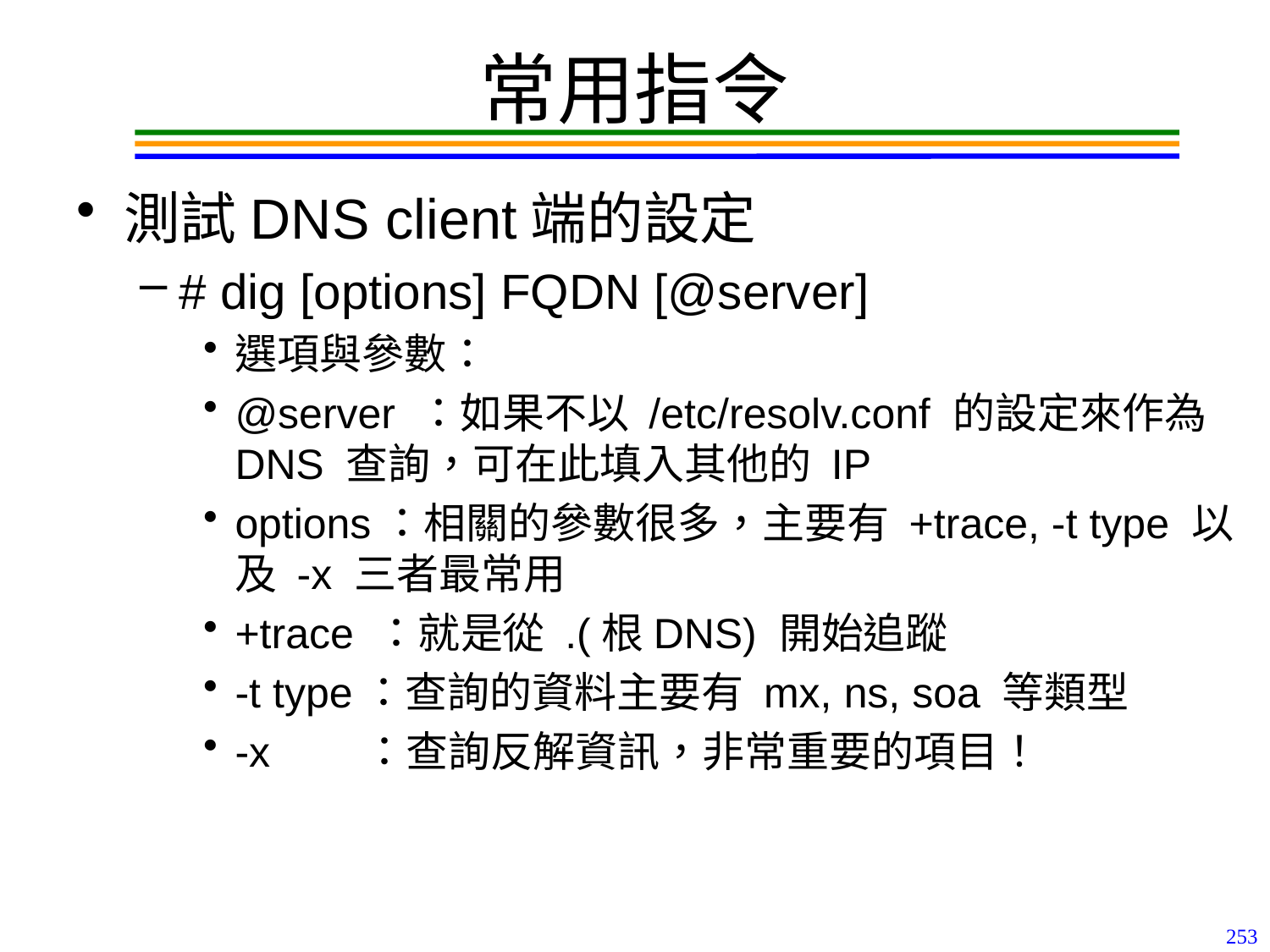

# 常用指令
測試DNS client端的設定
# dig [options] FQDN [@server]
選項與參數：
@server ：如果不以 /etc/resolv.conf 的設定來作為 DNS 查詢，可在此填入其他的 IP
options：相關的參數很多，主要有 +trace, -t type 以及 -x 三者最常用
+trace ：就是從 .(根DNS) 開始追蹤
-t type：查詢的資料主要有 mx, ns, soa 等類型
-x       ：查詢反解資訊，非常重要的項目！
253